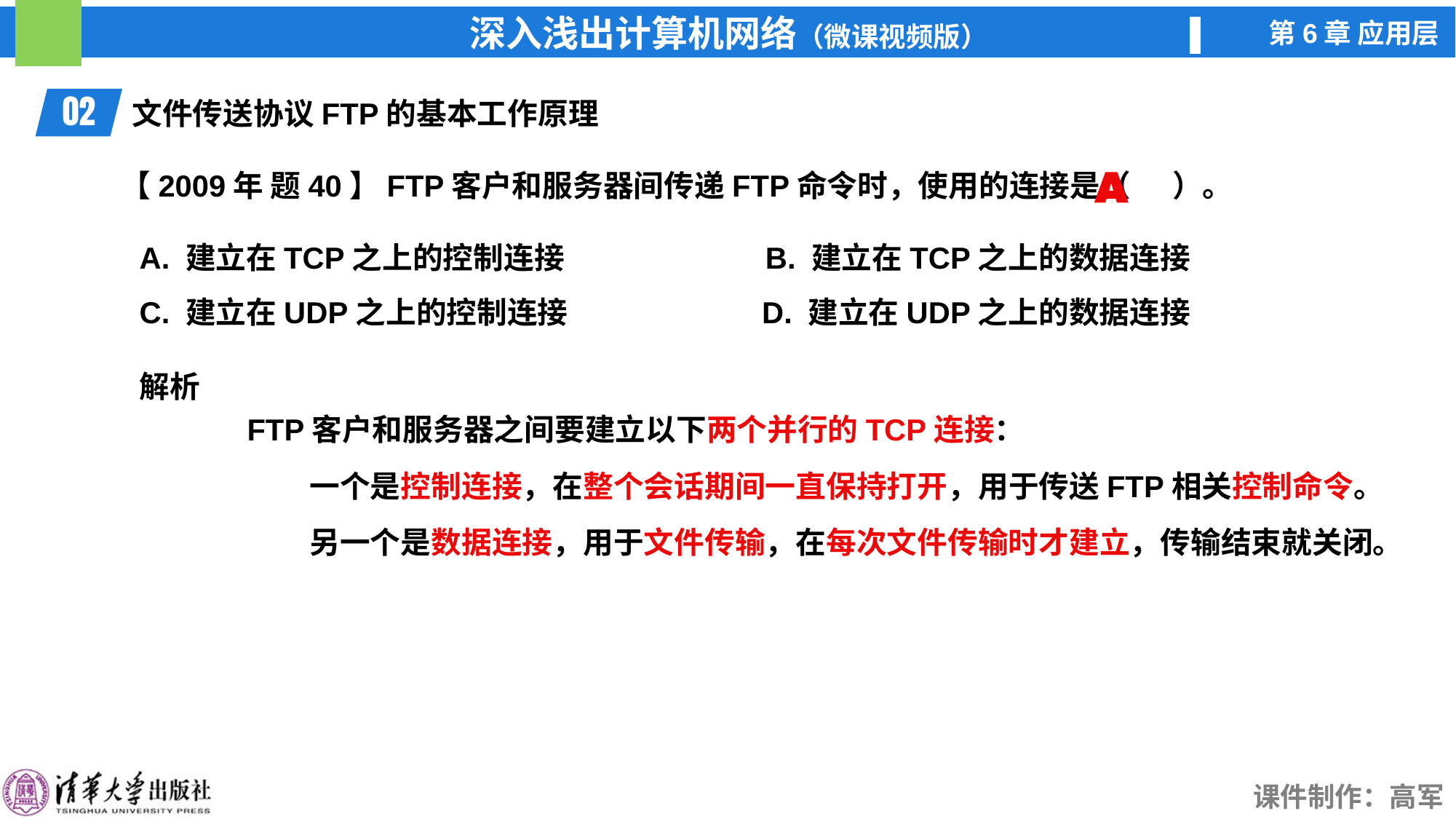

02
文件传送协议FTP的基本工作原理
A
【2009年 题40】FTP客户和服务器间传递FTP命令时，使用的连接是（      ）。
A. 建立在TCP之上的控制连接                            B. 建立在TCP之上的数据连接
C. 建立在UDP之上的控制连接                           D. 建立在UDP之上的数据连接
解析
FTP客户和服务器之间要建立以下两个并行的TCP连接：
一个是控制连接，在整个会话期间一直保持打开，用于传送FTP相关控制命令。
另一个是数据连接，用于文件传输，在每次文件传输时才建立，传输结束就关闭。